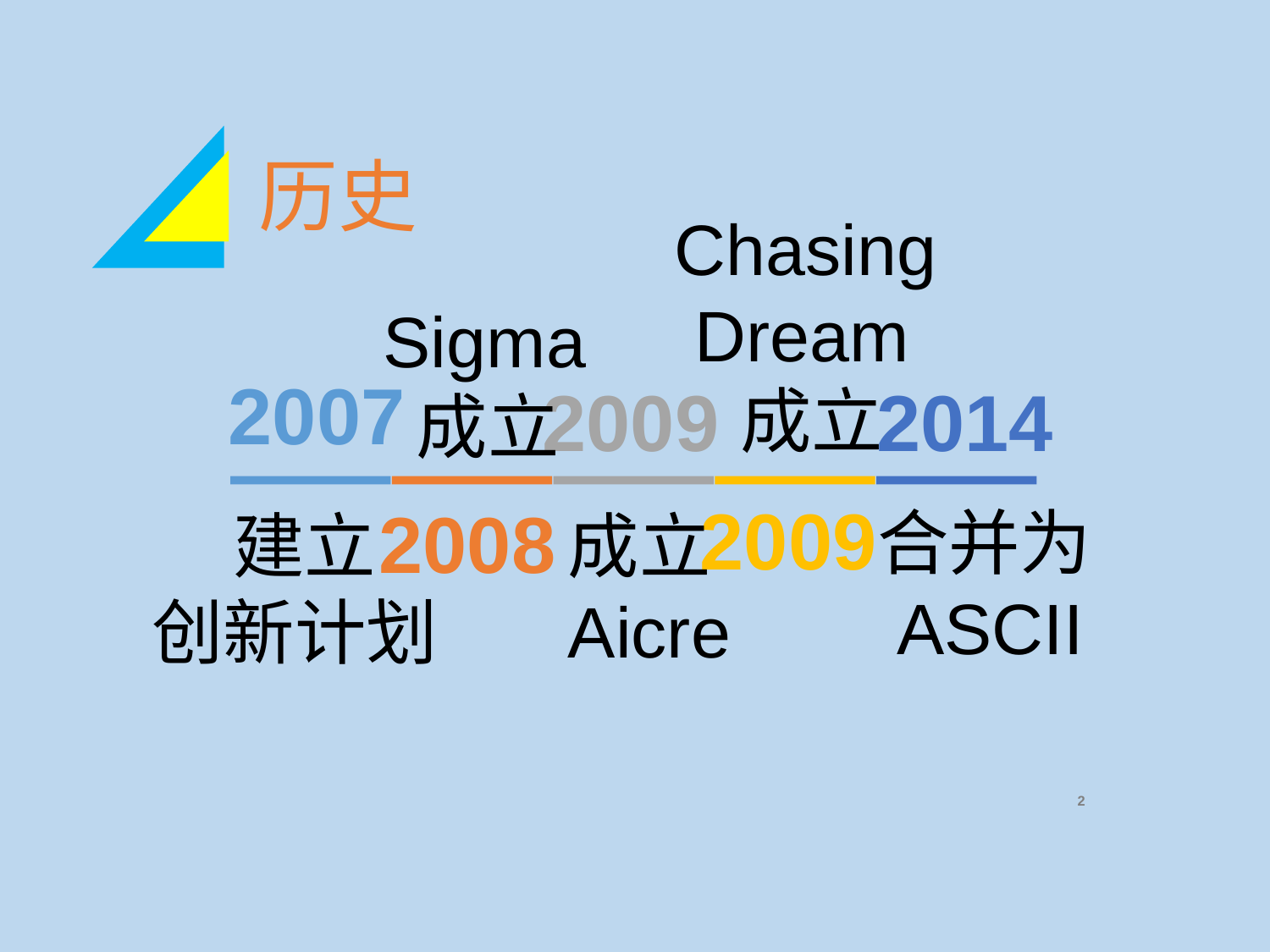

历史

Chasing
 Dream
   成立
Sigma
 成立
2007
2009
2014

2009
合并为
 ASCII
2008
成立
Aicre
    建立
创新计划
2